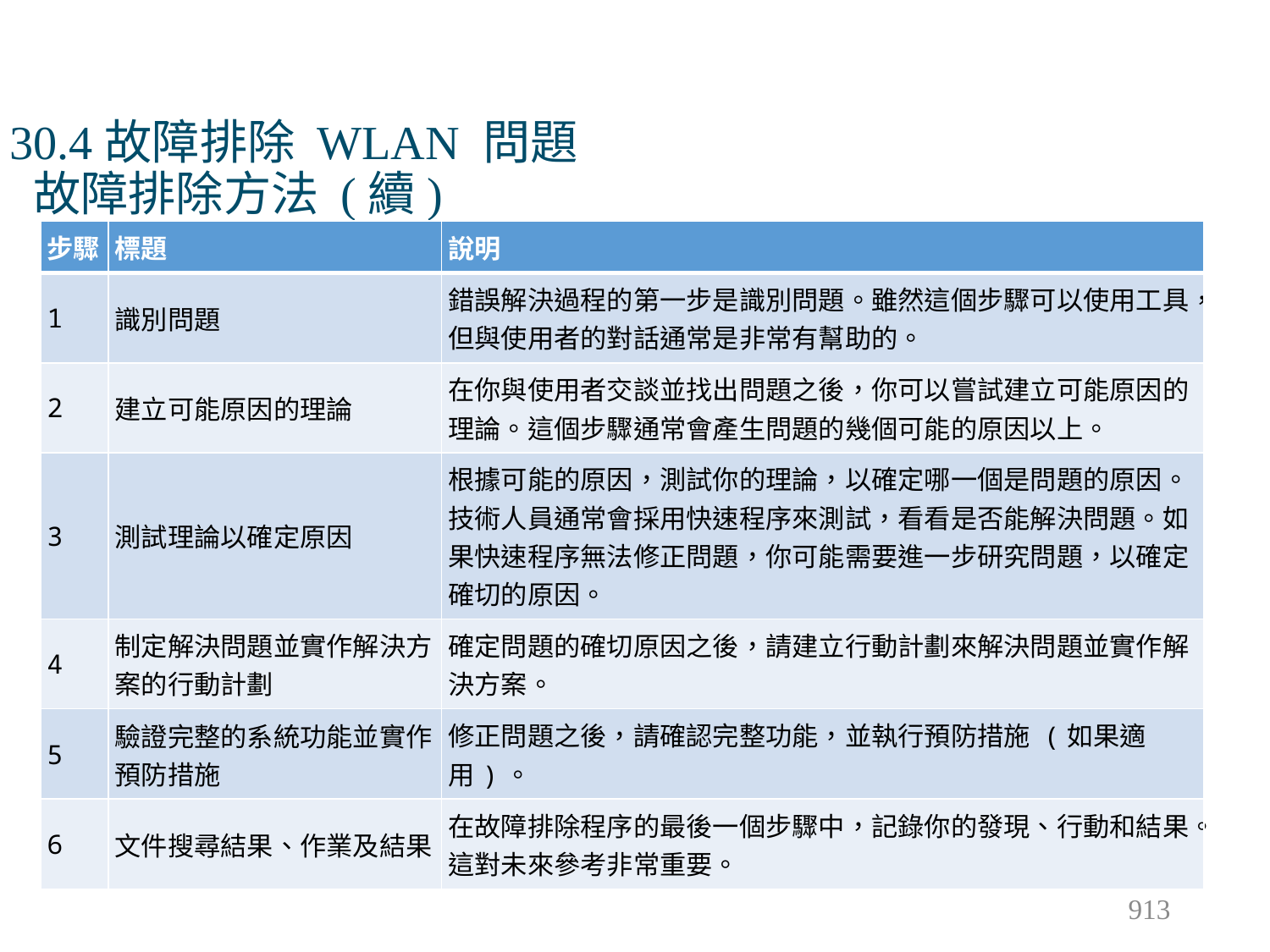

# 30.4故障排除 WLAN 問題 故障排除方法 (續)
| 步驟 | 標題 | 說明 |
| --- | --- | --- |
| 1 | 識別問題 | 錯誤解決過程的第一步是識別問題。雖然這個步驟可以使用工具，但與使用者的對話通常是非常有幫助的。 |
| 2 | 建立可能原因的理論 | 在你與使用者交談並找出問題之後，你可以嘗試建立可能原因的理論。這個步驟通常會產生問題的幾個可能的原因以上。 |
| 3 | 測試理論以確定原因 | 根據可能的原因，測試你的理論，以確定哪一個是問題的原因。技術人員通常會採用快速程序來測試，看看是否能解決問題。如果快速程序無法修正問題，你可能需要進一步研究問題，以確定確切的原因。 |
| 4 | 制定解決問題並實作解決方案的行動計劃 | 確定問題的確切原因之後，請建立行動計劃來解決問題並實作解決方案。 |
| 5 | 驗證完整的系統功能並實作預防措施 | 修正問題之後，請確認完整功能，並執行預防措施 (如果適用)。 |
| 6 | 文件搜尋結果、作業及結果 | 在故障排除程序的最後一個步驟中，記錄你的發現、行動和結果。這對未來參考非常重要。 |
913